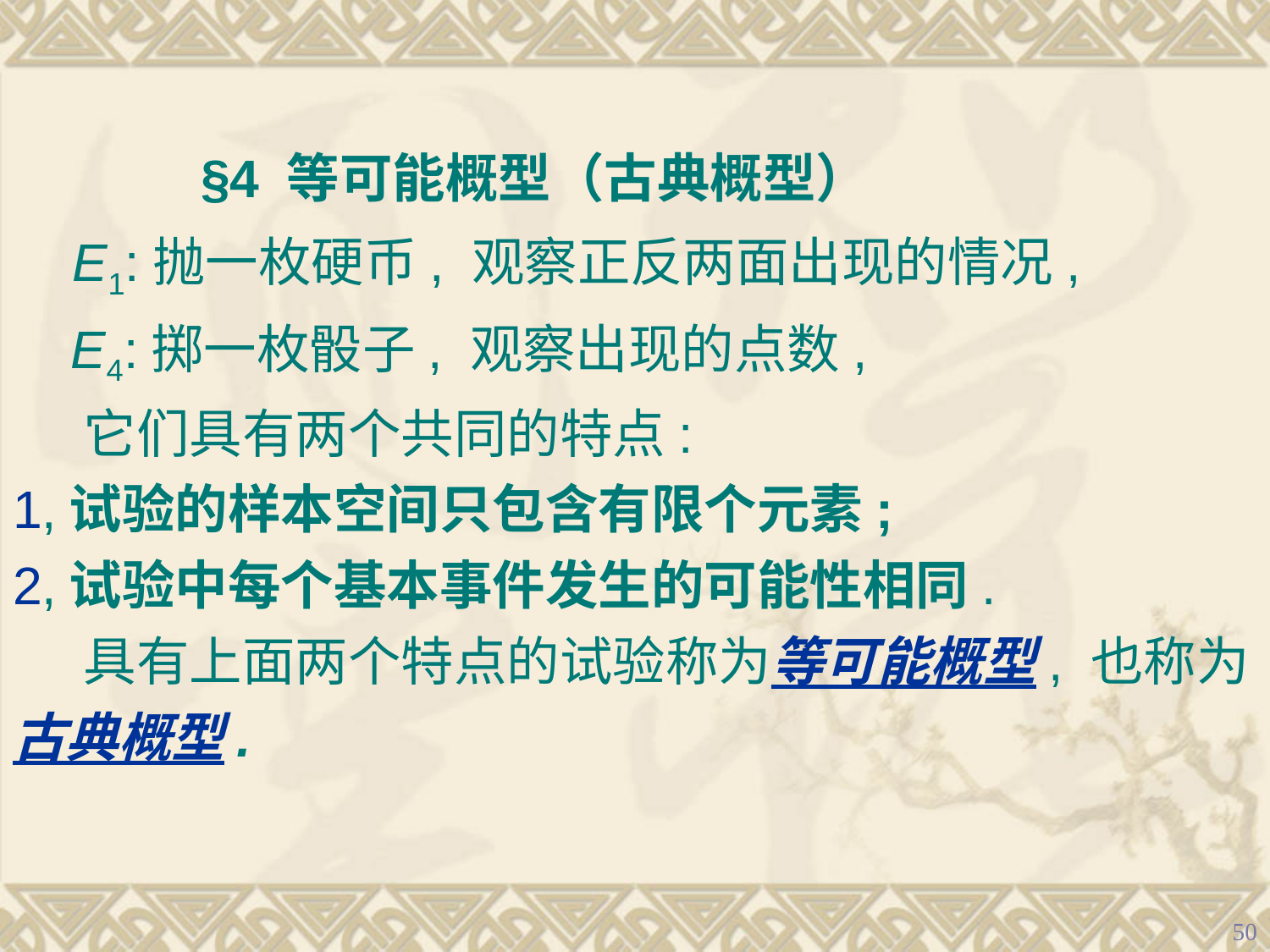

§4 等可能概型（古典概型）
    E1:抛一枚硬币, 观察正反两面出现的情况,
    E4:掷一枚骰子, 观察出现的点数,
    它们具有两个共同的特点:
1,试验的样本空间只包含有限个元素;
2,试验中每个基本事件发生的可能性相同.
    具有上面两个特点的试验称为等可能概型, 也称为古典概型.
50